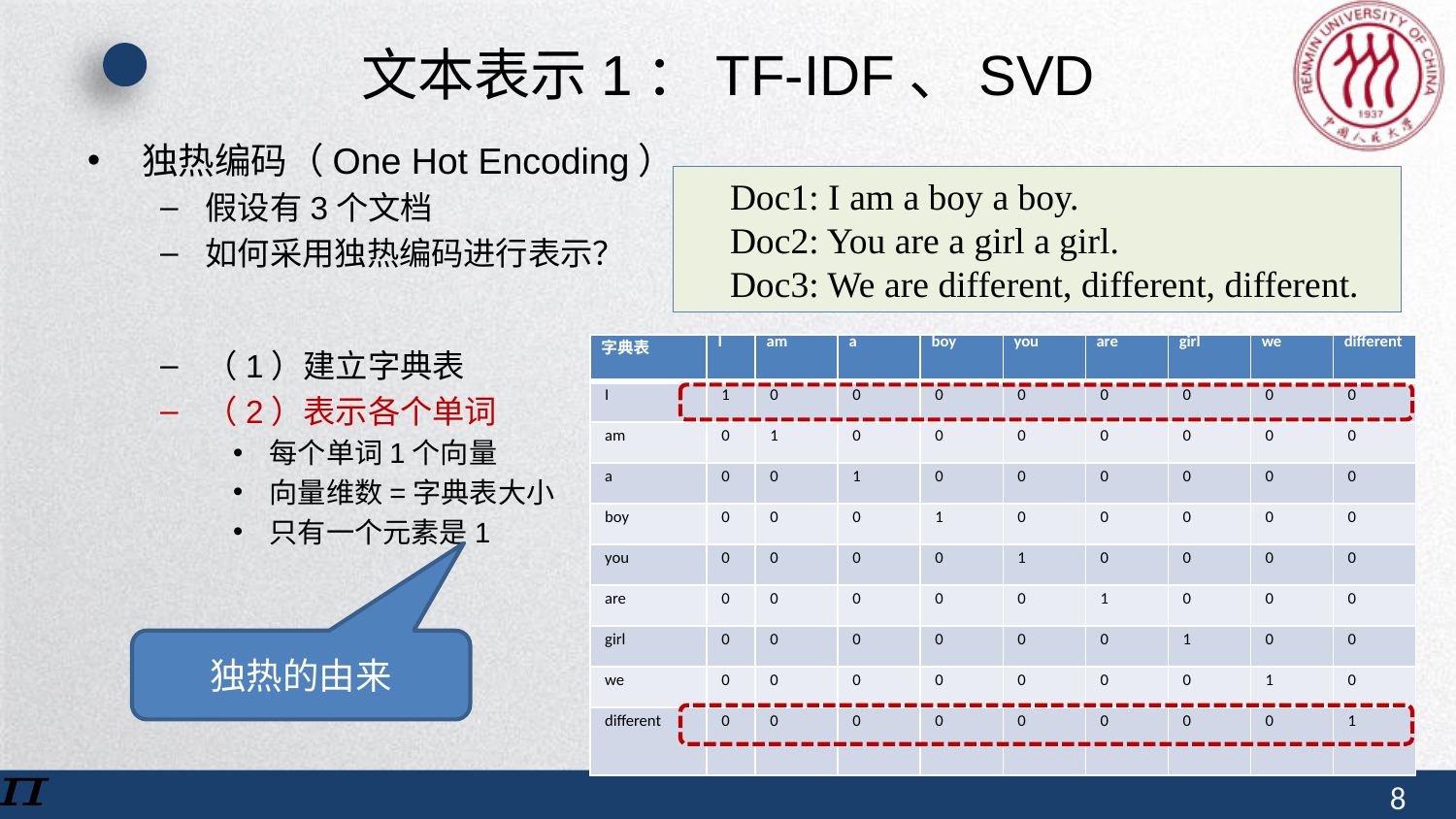

# 文本表示1：TF-IDF、SVD
独热编码（One Hot Encoding）
假设有3个文档
如何采用独热编码进行表示？

（1）建立字典表
（2）表示各个单词
每个单词1个向量
向量维数=字典表大小
只有一个元素是1
Doc1: I am a boy a boy.
Doc2: You are a girl a girl.
Doc3: We are different, different, different.
| 字典表 | I | am | a | boy | you | are | girl | we | different |
| --- | --- | --- | --- | --- | --- | --- | --- | --- | --- |
| I | 1 | 0 | 0 | 0 | 0 | 0 | 0 | 0 | 0 |
| am | 0 | 1 | 0 | 0 | 0 | 0 | 0 | 0 | 0 |
| a | 0 | 0 | 1 | 0 | 0 | 0 | 0 | 0 | 0 |
| boy | 0 | 0 | 0 | 1 | 0 | 0 | 0 | 0 | 0 |
| you | 0 | 0 | 0 | 0 | 1 | 0 | 0 | 0 | 0 |
| are | 0 | 0 | 0 | 0 | 0 | 1 | 0 | 0 | 0 |
| girl | 0 | 0 | 0 | 0 | 0 | 0 | 1 | 0 | 0 |
| we | 0 | 0 | 0 | 0 | 0 | 0 | 0 | 1 | 0 |
| different | 0 | 0 | 0 | 0 | 0 | 0 | 0 | 0 | 1 |

独热的由来